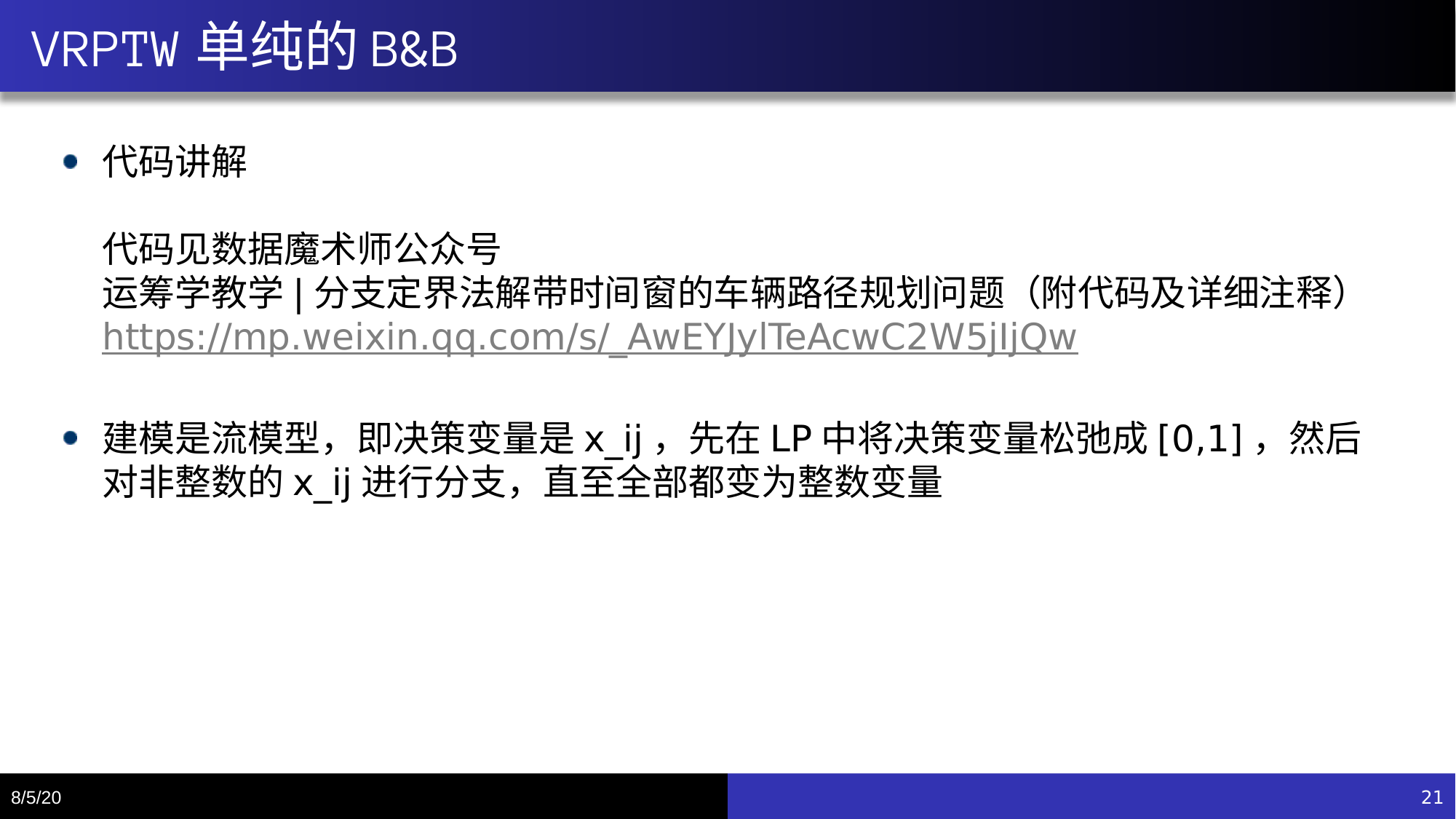

# VRPTW单纯的B&B
代码讲解
代码见数据魔术师公众号
运筹学教学|分支定界法解带时间窗的车辆路径规划问题（附代码及详细注释）
https://mp.weixin.qq.com/s/_AwEYJylTeAcwC2W5jIjQw

建模是流模型，即决策变量是x_ij，先在LP中将决策变量松弛成[0,1]，然后对非整数的x_ij进行分支，直至全部都变为整数变量
8/5/20

21